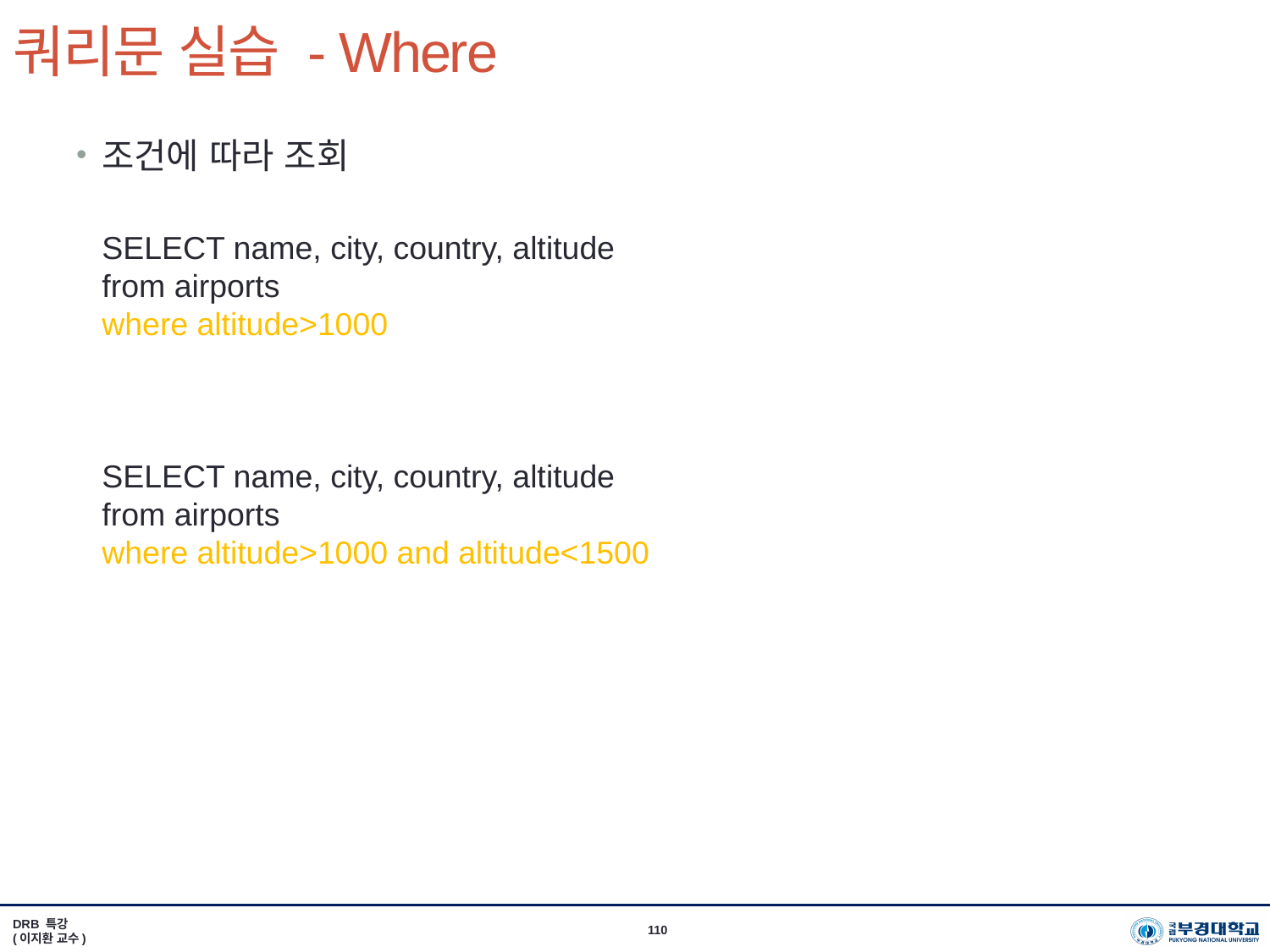

# 쿼리문 실습 - Where
조건에 따라 조회
SELECT name, city, country, altitude
from airports
where altitude>1000

SELECT name, city, country, altitude
from airports
where altitude>1000 and altitude<1500
DRB 특강
(이지환 교수)